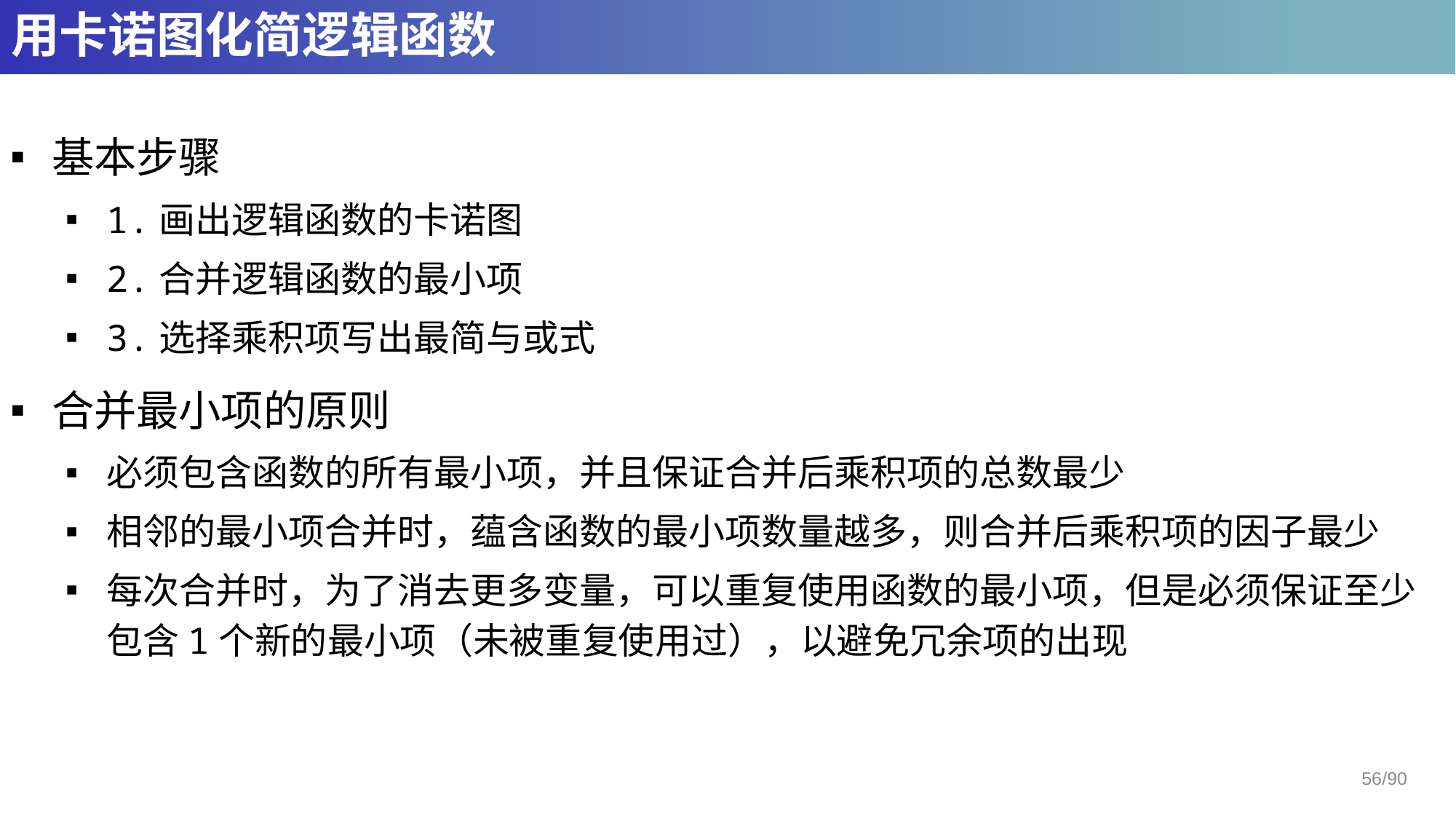

# 用卡诺图化简逻辑函数
基本步骤
1.画出逻辑函数的卡诺图
2.合并逻辑函数的最小项
3.选择乘积项写出最简与或式
合并最小项的原则
必须包含函数的所有最小项，并且保证合并后乘积项的总数最少
相邻的最小项合并时，蕴含函数的最小项数量越多，则合并后乘积项的因子最少
每次合并时，为了消去更多变量，可以重复使用函数的最小项，但是必须保证至少包含1个新的最小项（未被重复使用过），以避免冗余项的出现
56/90